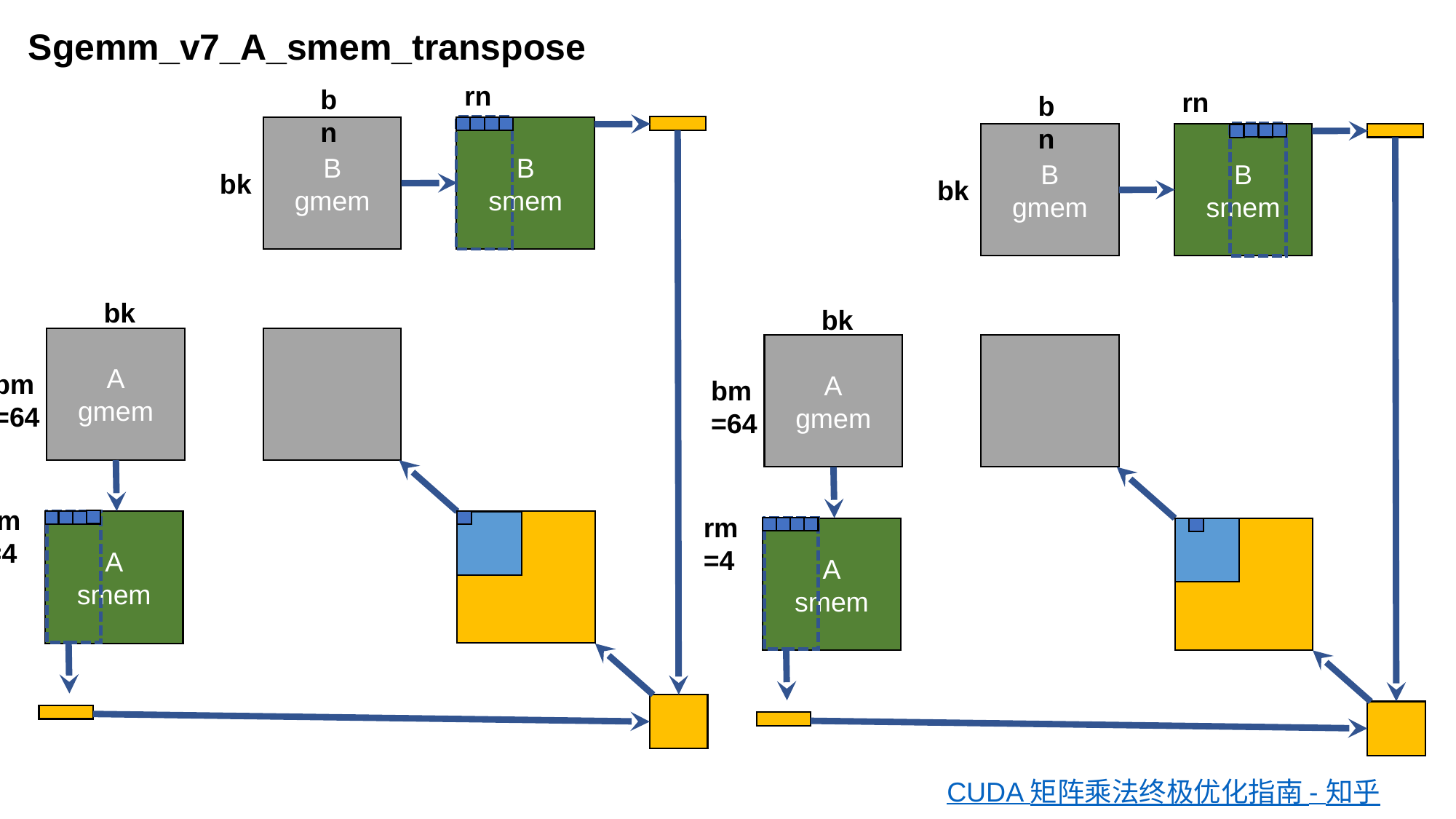

Sgemm_v7_A_smem_transpose
rn
bn
rn
bn

B
gmem
B
smem

B
gmem
B
smem

bk

bk
bk
bk
A
gmem

A
gmem

bm
=64
bm
=64
rm
=4
rm
=4

A
smem

A
smem

CUDA 矩阵乘法终极优化指南 - 知乎